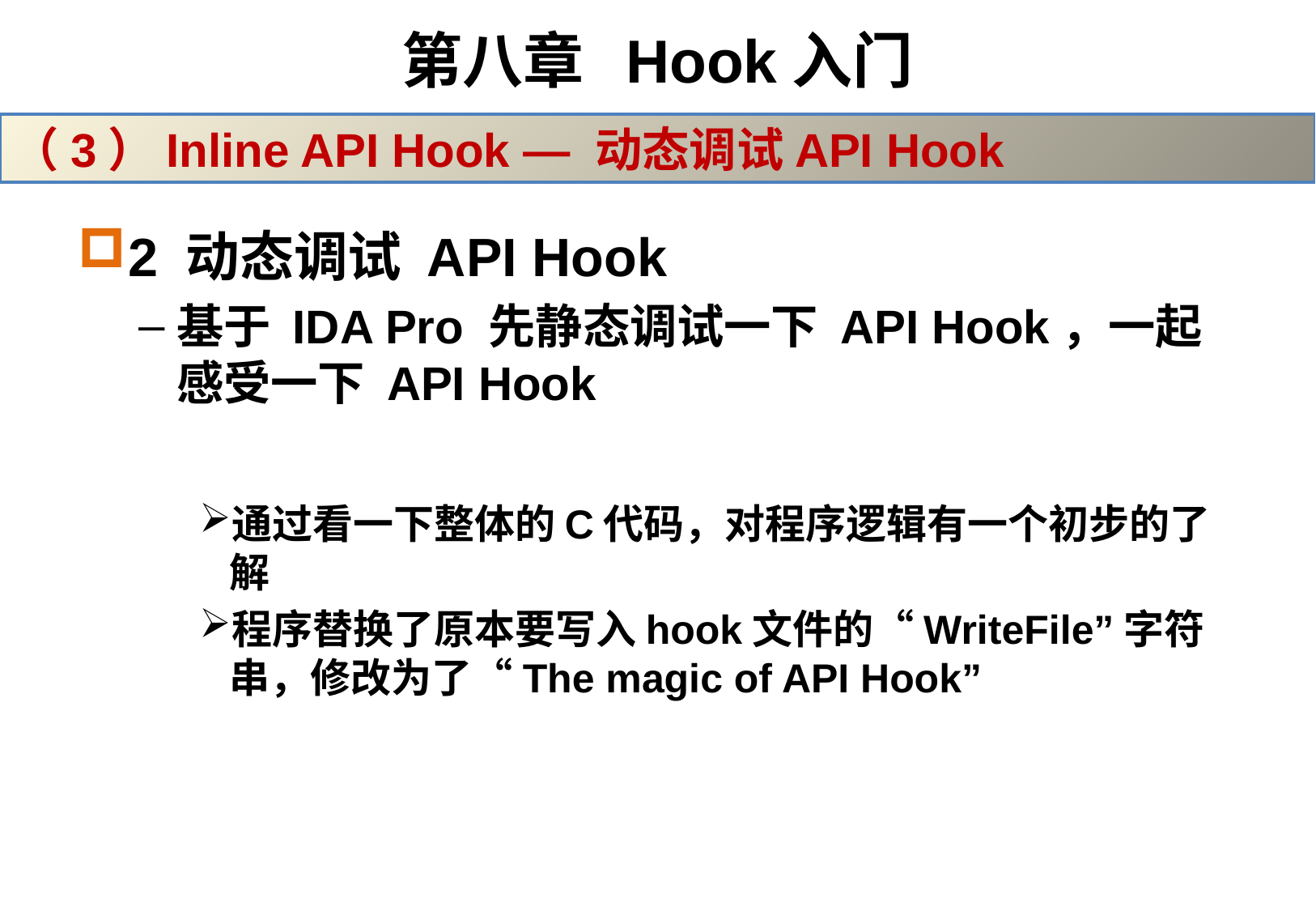

# 第八章  Hook入门
（3）Inline API Hook — 动态调试API Hook
2 动态调试 API Hook
基于 IDA Pro 先静态调试一下 API Hook，一起感受一下 API Hook

通过看一下整体的C代码，对程序逻辑有一个初步的了解
程序替换了原本要写入hook文件的“WriteFile”字符串，修改为了“The magic of API Hook”